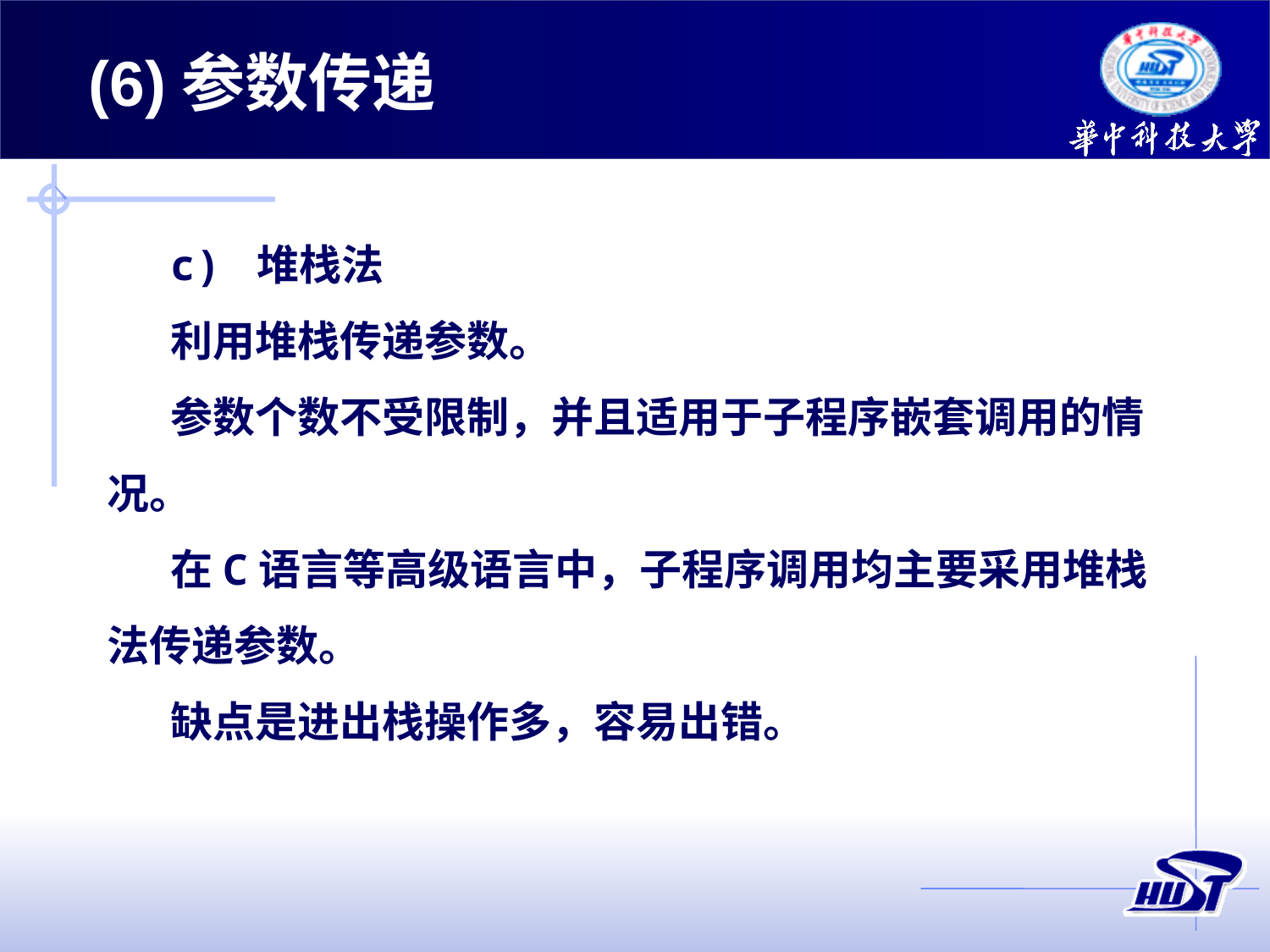

(6)参数传递
c) 堆栈法
利用堆栈传递参数。
参数个数不受限制，并且适用于子程序嵌套调用的情况。
在C语言等高级语言中，子程序调用均主要采用堆栈法传递参数。
缺点是进出栈操作多，容易出错。